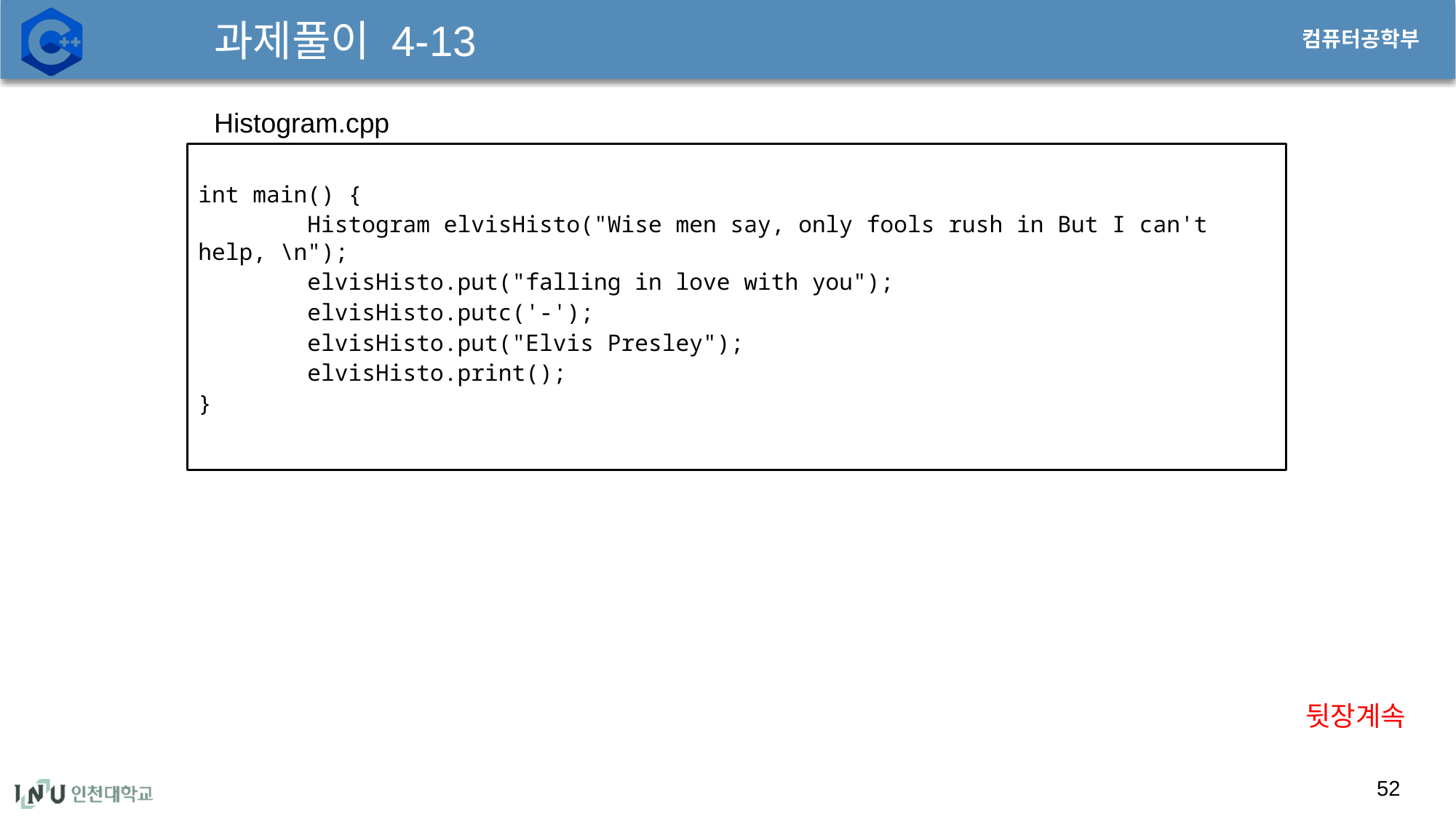

# 과제풀이 4-13
Histogram.cpp

int main() {
	Histogram elvisHisto("Wise men say, only fools rush in But I can't help, \n");
	elvisHisto.put("falling in love with you");
	elvisHisto.putc('-');
	elvisHisto.put("Elvis Presley");
	elvisHisto.print();
}
뒷장계속